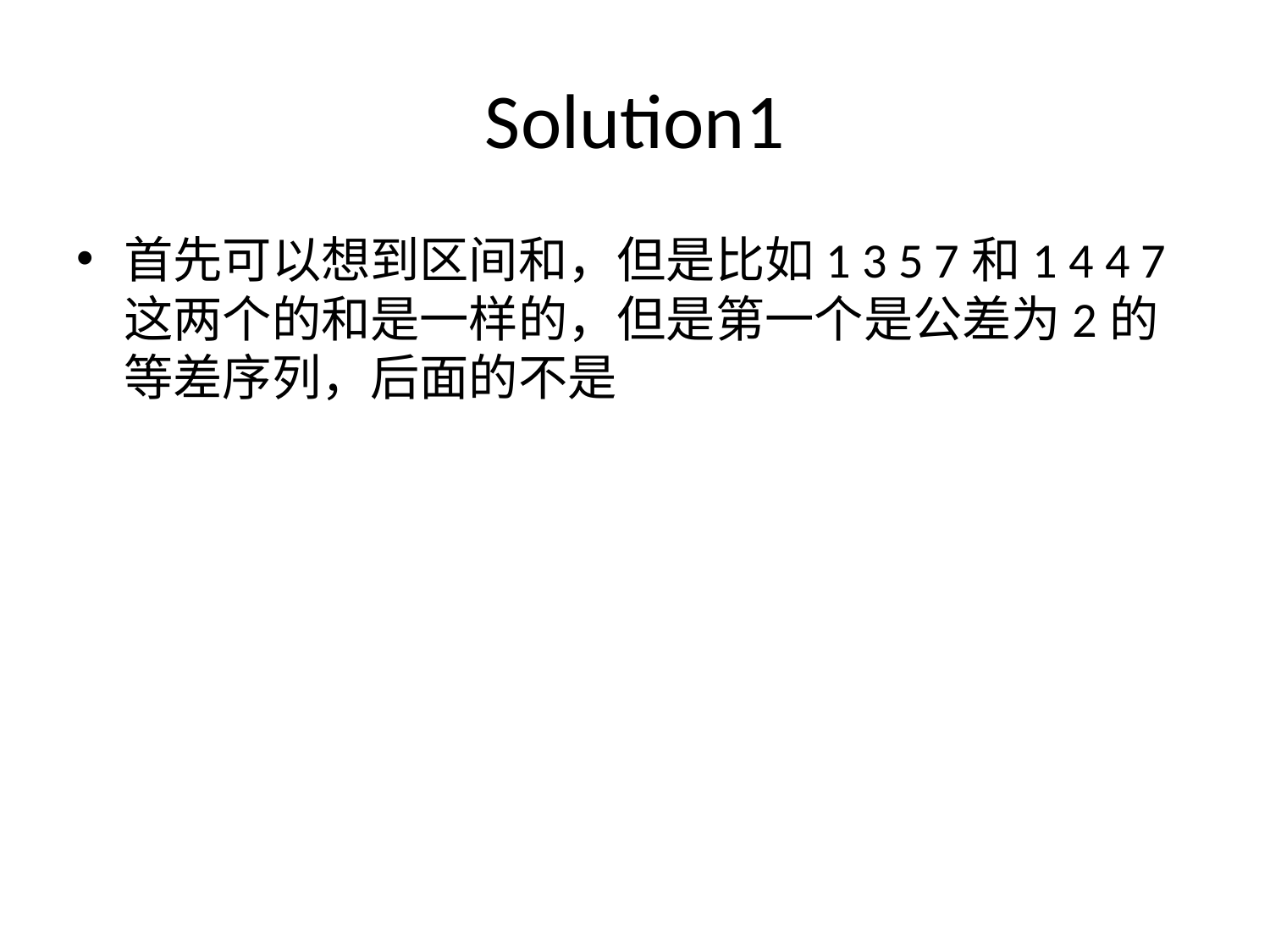

# Solution1
首先可以想到区间和，但是比如1 3 5 7和1 4 4 7这两个的和是一样的，但是第一个是公差为2的等差序列，后面的不是